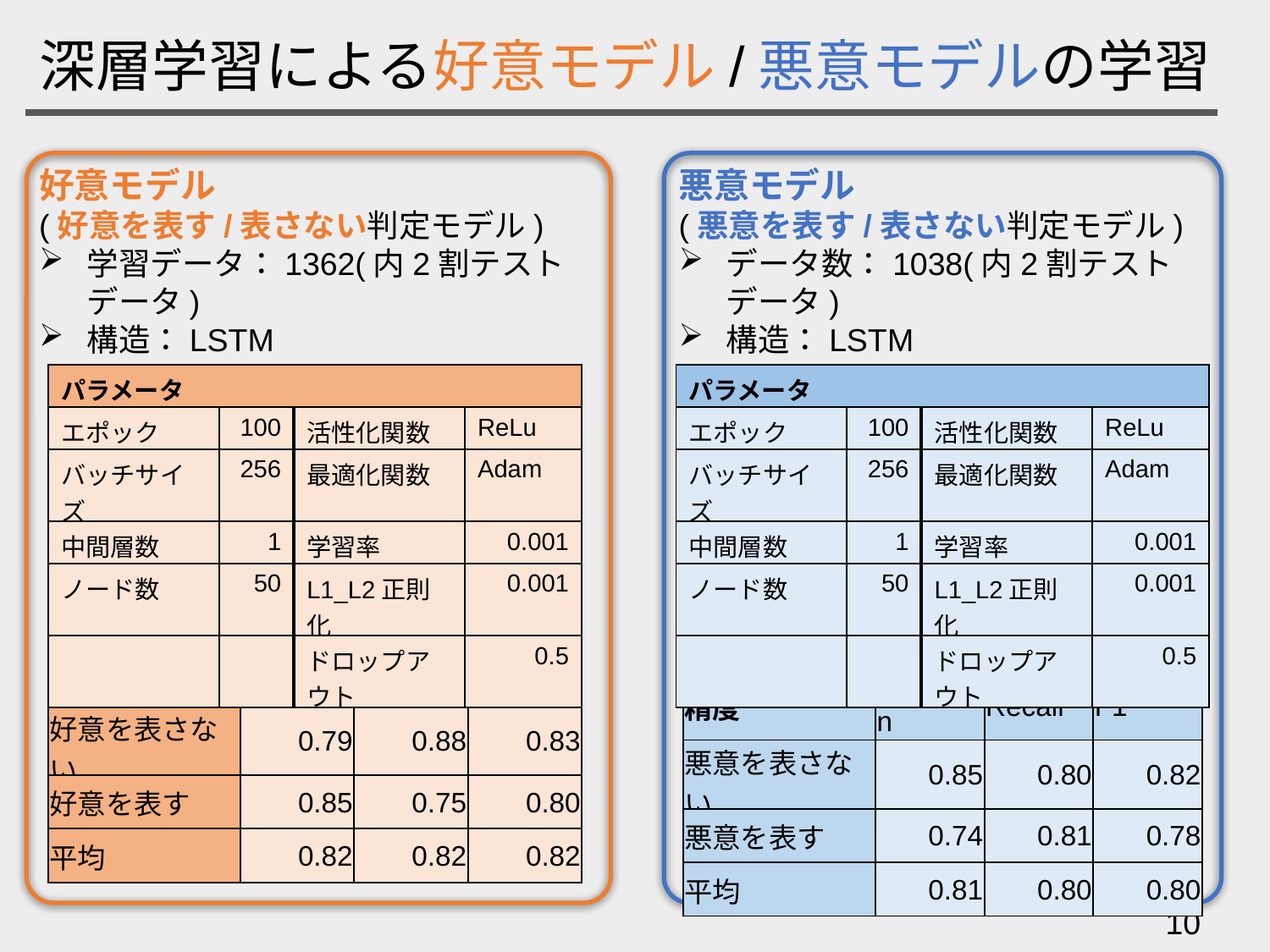

# 深層学習による好意モデル/悪意モデルの学習

好意モデル
(好意を表す/表さない判定モデル)
学習データ：1362(内2割テストデータ)
構造：LSTM

悪意モデル
(悪意を表す/表さない判定モデル)
データ数：1038(内2割テストデータ)
構造：LSTM
| パラメータ |  |  |  |
| --- | --- | --- | --- |
| エポック | 100 | 活性化関数 | ReLu |
| バッチサイズ | 256 | 最適化関数 | Adam |
| 中間層数 | 1 | 学習率 | 0.001 |
| ノード数 | 50 | L1\_L2正則化 | 0.001 |
|  |  | ドロップアウト | 0.5 |
| パラメータ |  |  |  |
| --- | --- | --- | --- |
| エポック | 100 | 活性化関数 | ReLu |
| バッチサイズ | 256 | 最適化関数 | Adam |
| 中間層数 | 1 | 学習率 | 0.001 |
| ノード数 | 50 | L1\_L2正則化 | 0.001 |
|  |  | ドロップアウト | 0.5 |
| 精度 | Precison | Recall | F1 |
| --- | --- | --- | --- |
| 好意を表さない | 0.79 | 0.88 | 0.83 |
| 好意を表す | 0.85 | 0.75 | 0.80 |
| 平均 | 0.82 | 0.82 | 0.82 |
| 精度 | Precison | Recall | F1 |
| --- | --- | --- | --- |
| 悪意を表さない | 0.85 | 0.80 | 0.82 |
| 悪意を表す | 0.74 | 0.81 | 0.78 |
| 平均 | 0.81 | 0.80 | 0.80 |
10